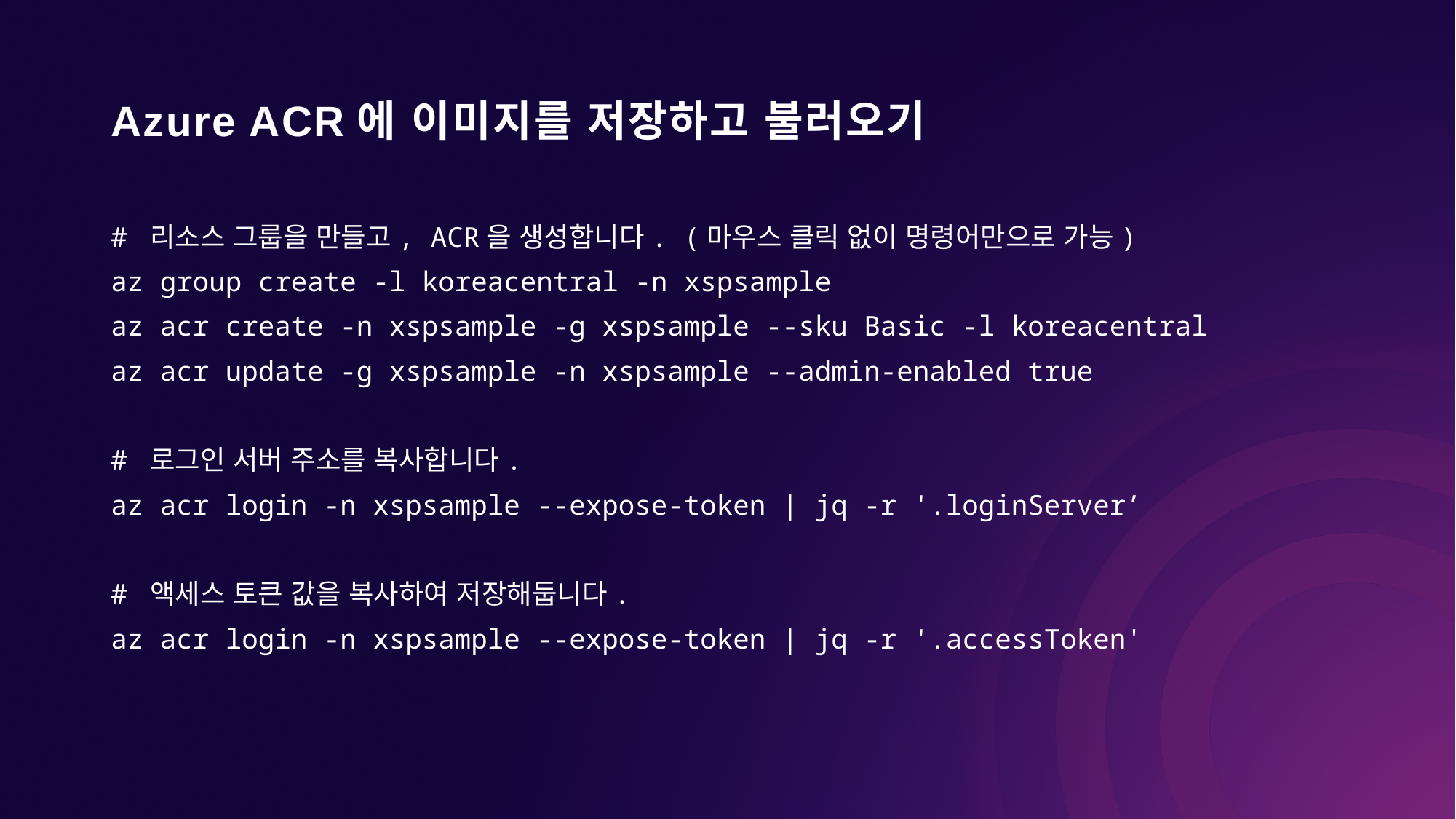

# Azure ACR에 이미지를 저장하고 불러오기
# 리소스 그룹을 만들고, ACR을 생성합니다. (마우스 클릭 없이 명령어만으로 가능)
az group create -l koreacentral -n xspsample
az acr create -n xspsample -g xspsample --sku Basic -l koreacentral
az acr update -g xspsample -n xspsample --admin-enabled true

# 로그인 서버 주소를 복사합니다.
az acr login -n xspsample --expose-token | jq -r '.loginServer’

# 액세스 토큰 값을 복사하여 저장해둡니다.
az acr login -n xspsample --expose-token | jq -r '.accessToken'